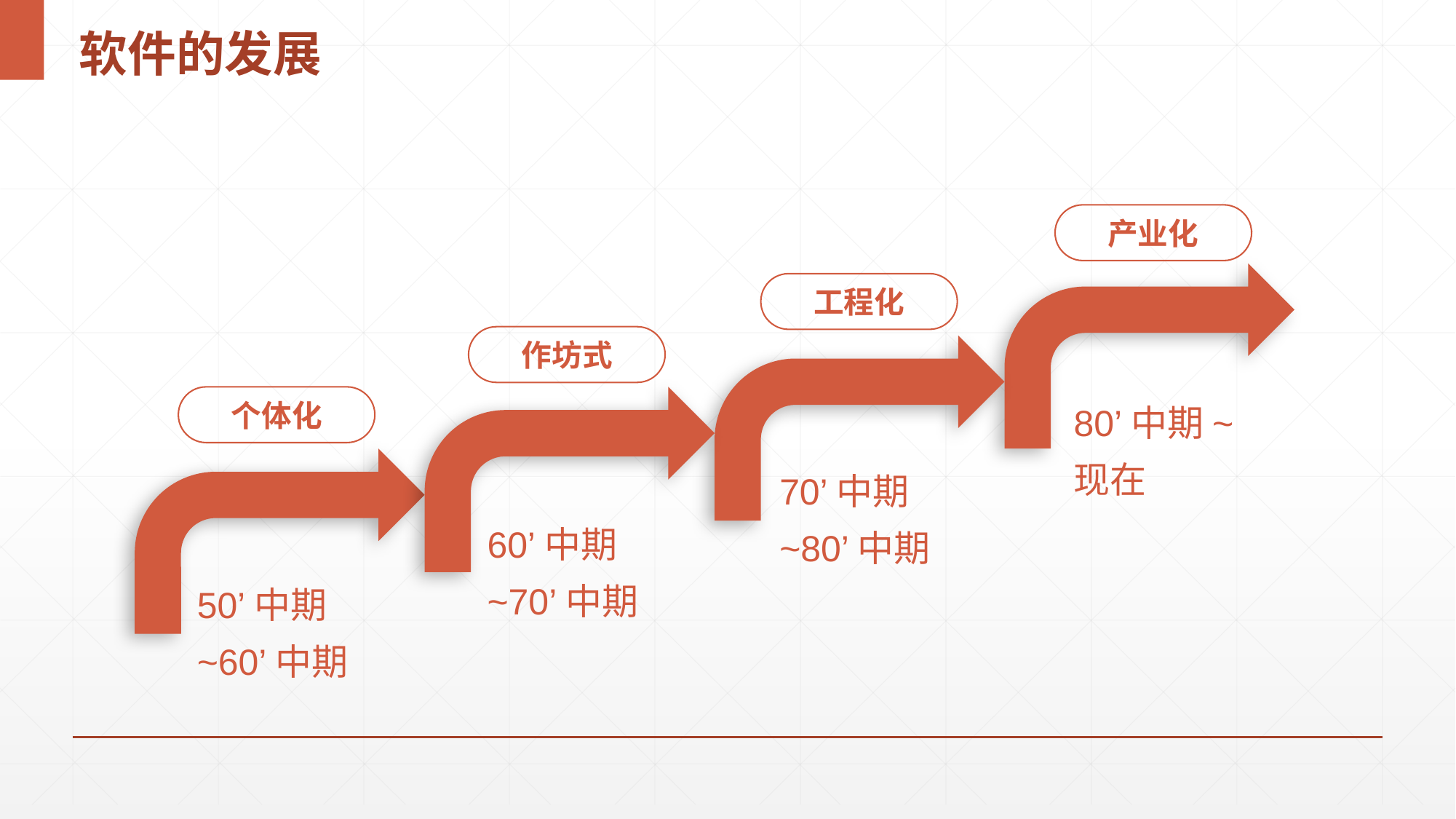

# 软件的发展

产业化

工程化

作坊式
80’中期~现在

个体化

70’中期~80’中期
60’中期~70’中期
50’中期~60’中期